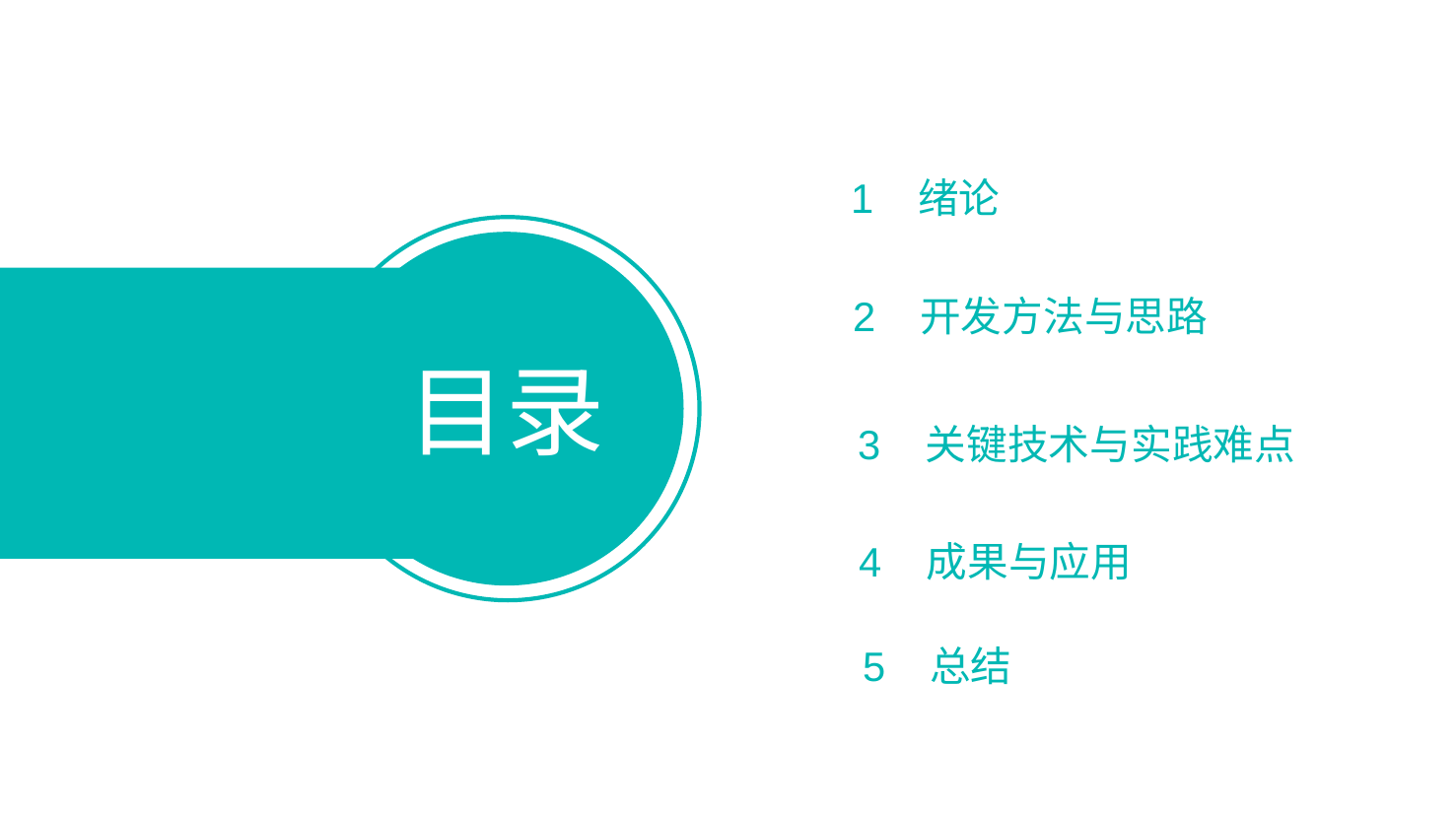

1   绪论

目录

2   开发方法与思路

3   关键技术与实践难点

4   成果与应用

5   总结